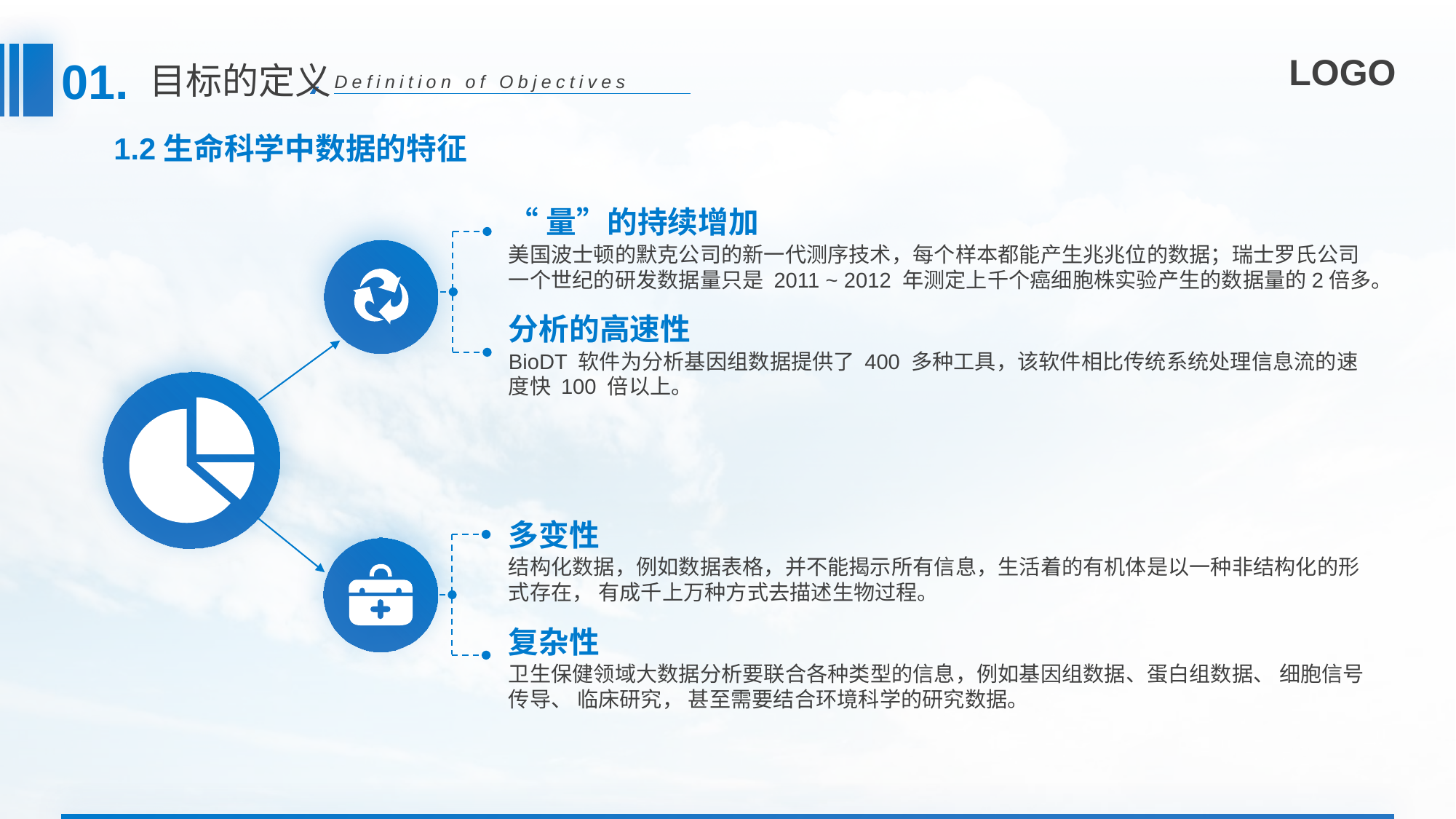

01.
目标的定义
Definition of Objectives

1.2生命科学中数据的特征
“量”的持续增加
美国波士顿的默克公司的新一代测序技术，每个样本都能产生兆兆位的数据；瑞士罗氏公司一个世纪的研发数据量只是 2011 ~ 2012 年测定上千个癌细胞株实验产生的数据量的2倍多。

分析的高速性

BioDT 软件为分析基因组数据提供了 400 多种工具，该软件相比传统系统处理信息流的速度快 100 倍以上。

多变性

结构化数据，例如数据表格，并不能揭示所有信息，生活着的有机体是以一种非结构化的形式存在， 有成千上万种方式去描述生物过程。
复杂性
卫生保健领域大数据分析要联合各种类型的信息，例如基因组数据、蛋白组数据、 细胞信号传导、 临床研究， 甚至需要结合环境科学的研究数据。